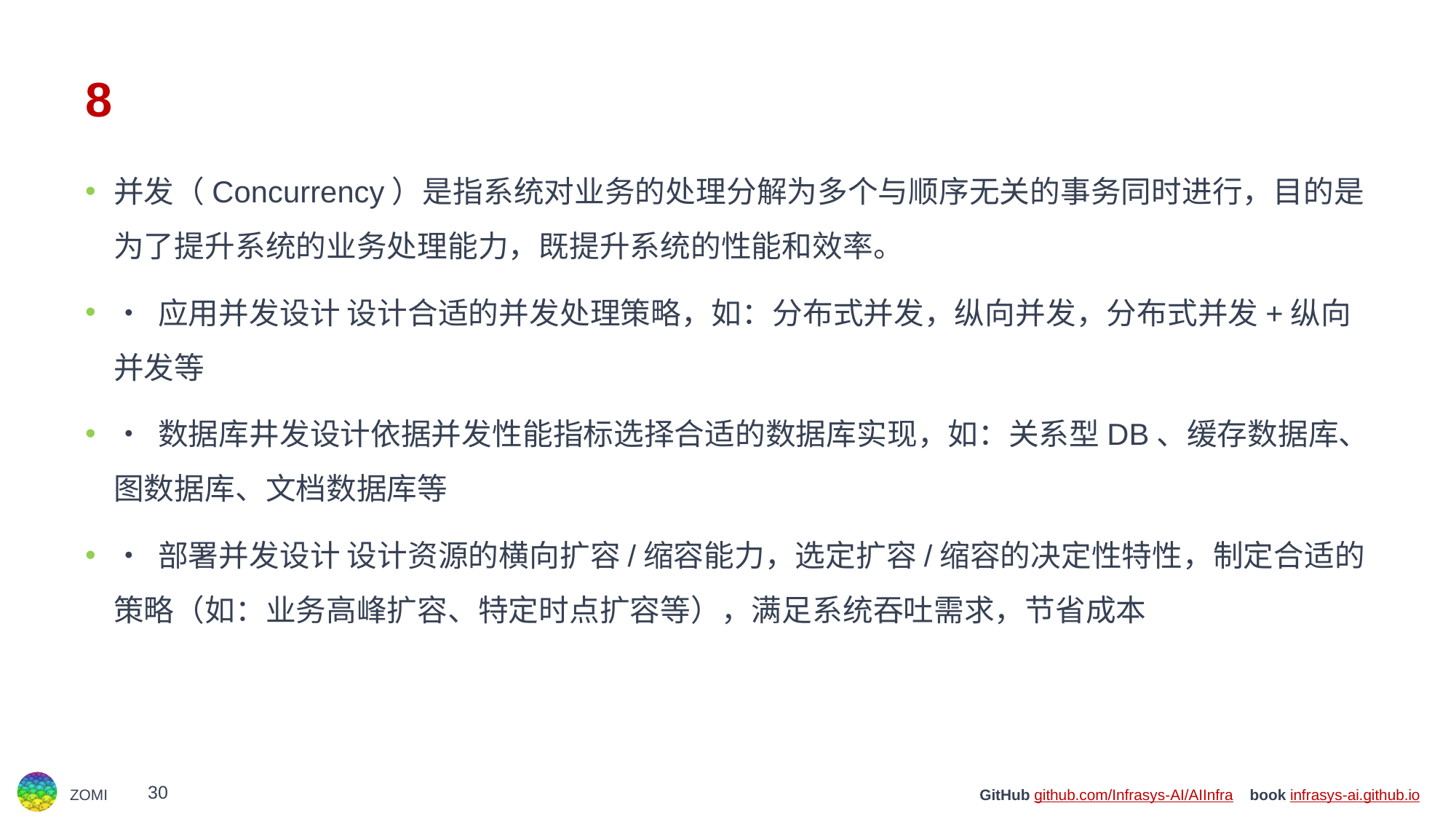

# 8
并发（Concurrency）是指系统对业务的处理分解为多个与顺序无关的事务同时进行，目的是为了提升系统的业务处理能力，既提升系统的性能和效率。
• 应用并发设计 设计合适的并发处理策略，如：分布式并发，纵向并发，分布式并发+纵向并发等
• 数据库井发设计依据并发性能指标选择合适的数据库实现，如：关系型DB、缓存数据库、图数据库、文档数据库等
• 部署并发设计 设计资源的横向扩容/缩容能力，选定扩容/缩容的决定性特性，制定合适的策略（如：业务高峰扩容、特定时点扩容等），满足系统吞吐需求，节省成本